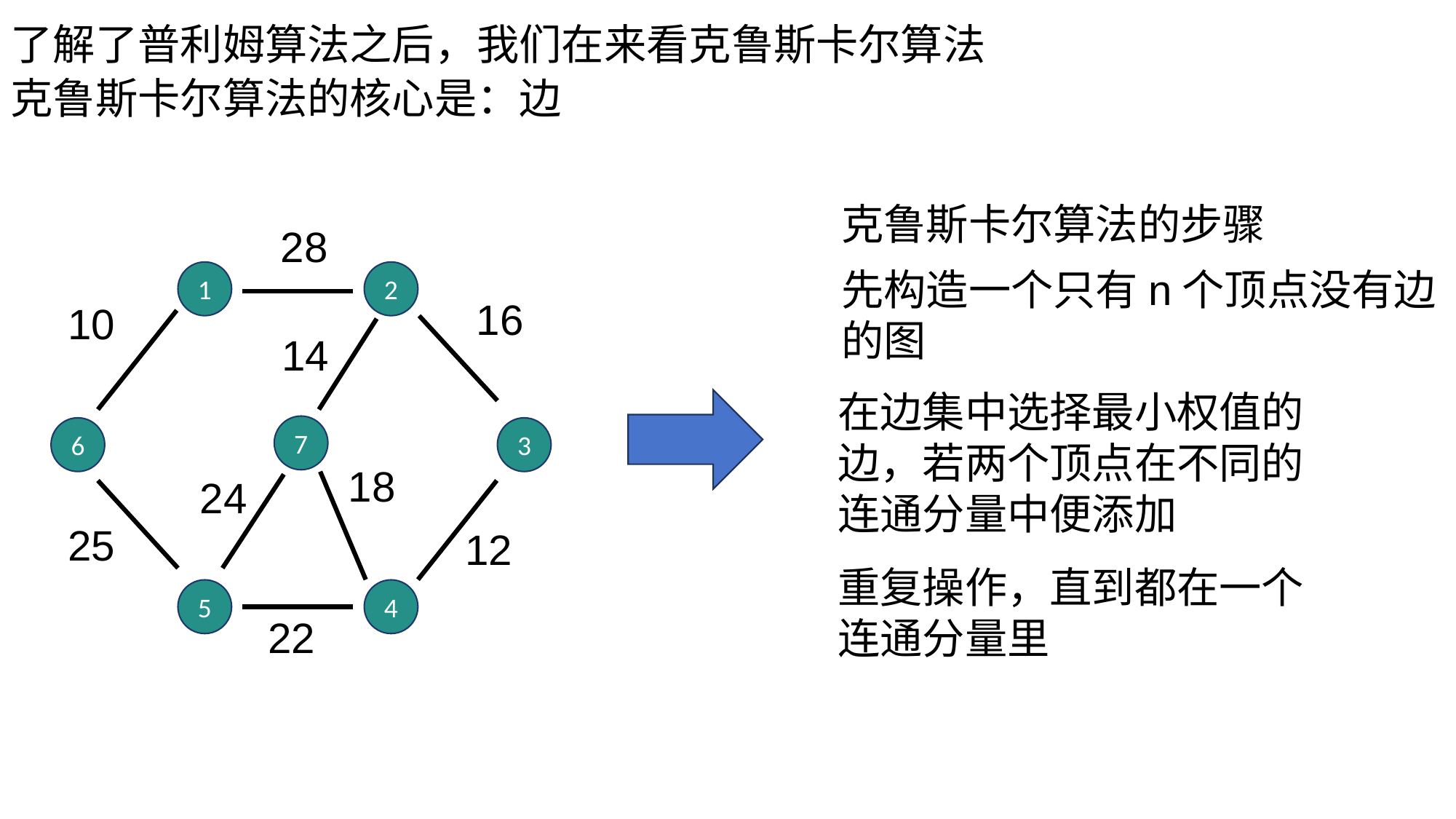

了解了普利姆算法之后，我们在来看克鲁斯卡尔算法
克鲁斯卡尔算法的核心是：边
克鲁斯卡尔算法的步骤
28
先构造一个只有n个顶点没有边的图
1
2
16
10
14
在边集中选择最小权值的边，若两个顶点在不同的连通分量中便添加

7
6
3
18
24
25
12
重复操作，直到都在一个连通分量里
5
4
22